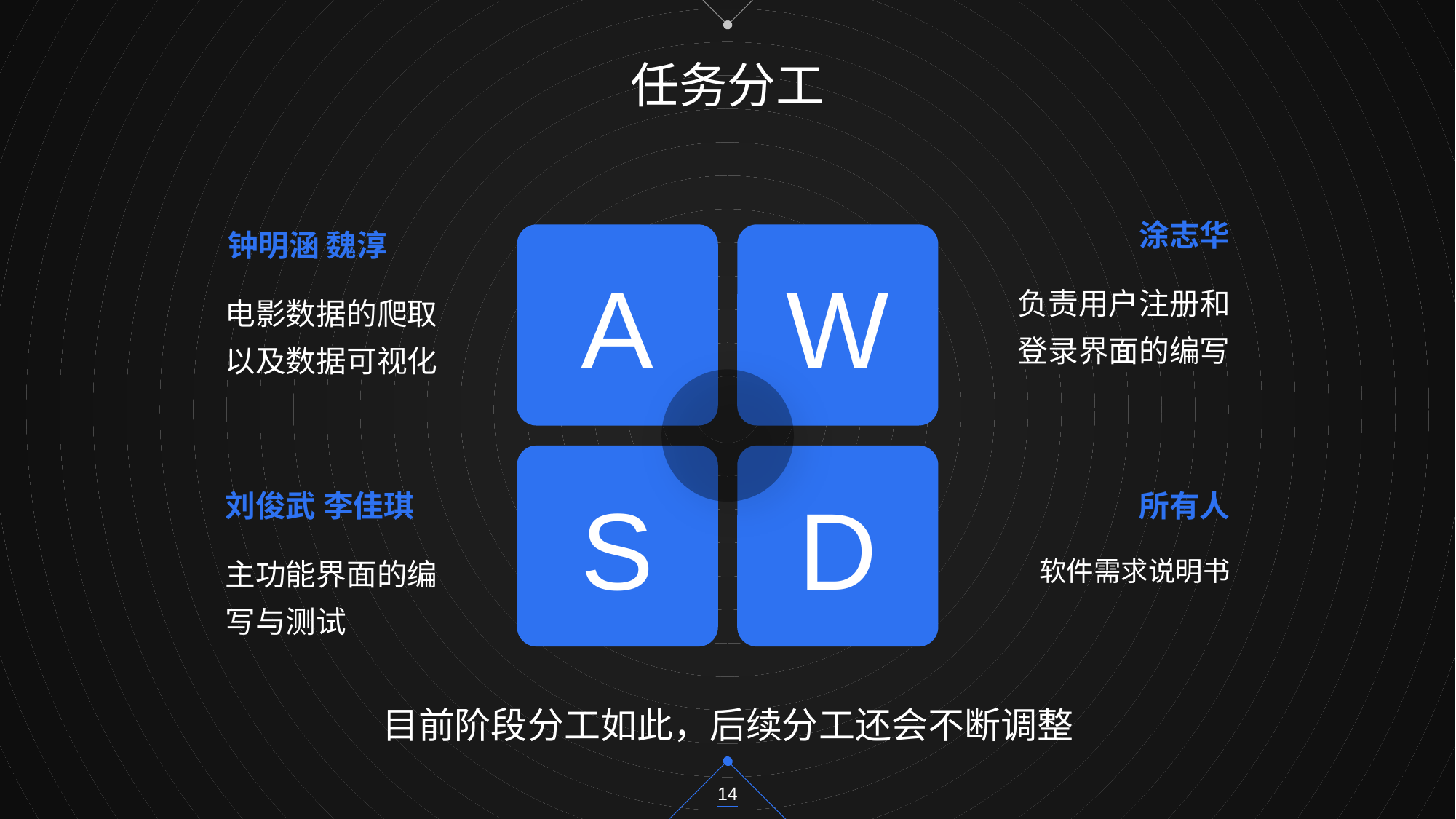

任务分工
涂志华
钟明涵 魏淳
A
W
负责用户注册和登录界面的编写
电影数据的爬取以及数据可视化

S
D
刘俊武 李佳琪
所有人
主功能界面的编写与测试
软件需求说明书
目前阶段分工如此，后续分工还会不断调整
14